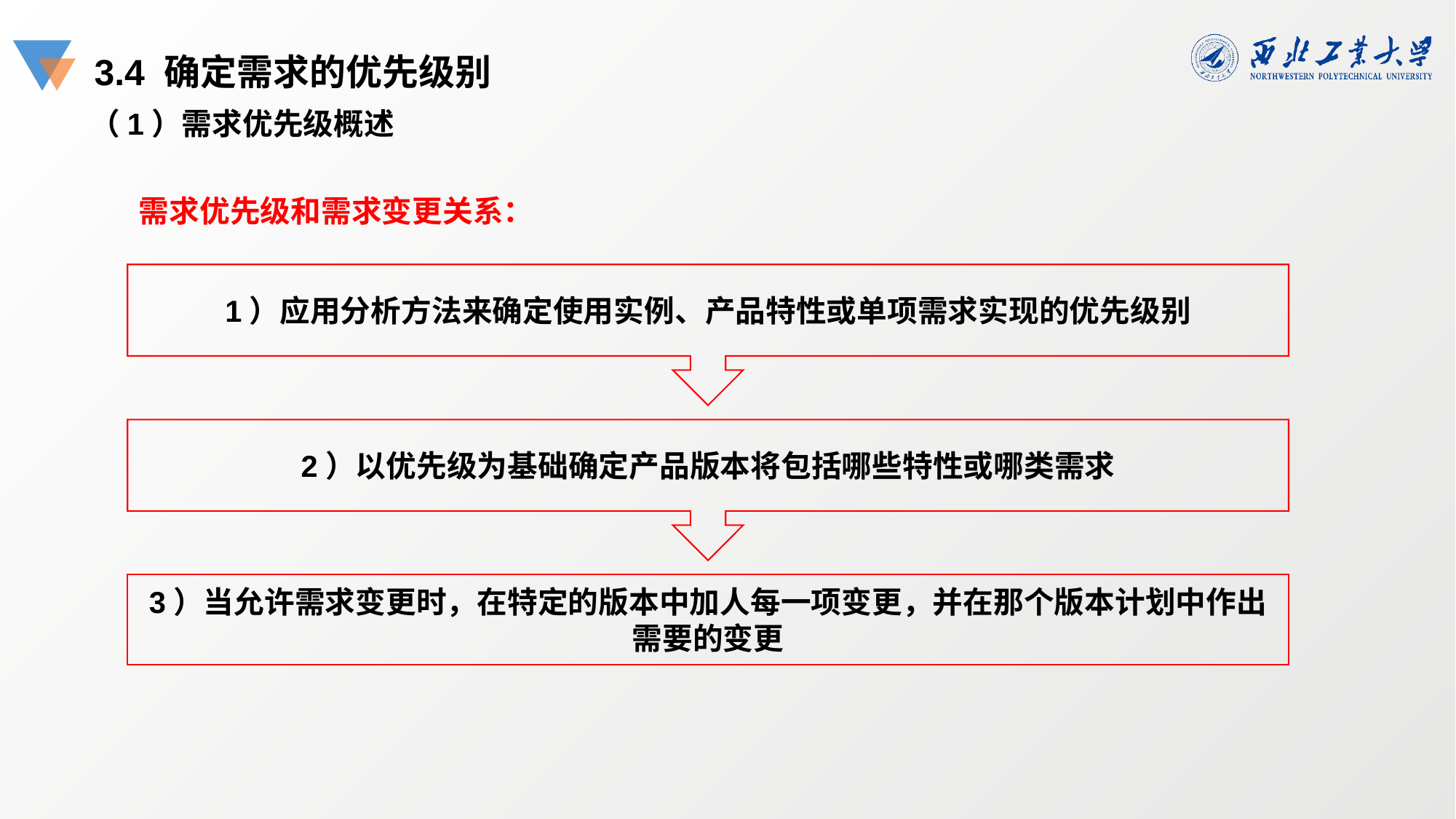

3.4 确定需求的优先级别
（1）需求优先级概述
需求优先级和需求变更关系：
1）应用分析方法来确定使用实例、产品特性或单项需求实现的优先级别
2）以优先级为基础确定产品版本将包括哪些特性或哪类需求
3）当允许需求变更时，在特定的版本中加人每一项变更，并在那个版本计划中作出需要的变更
43